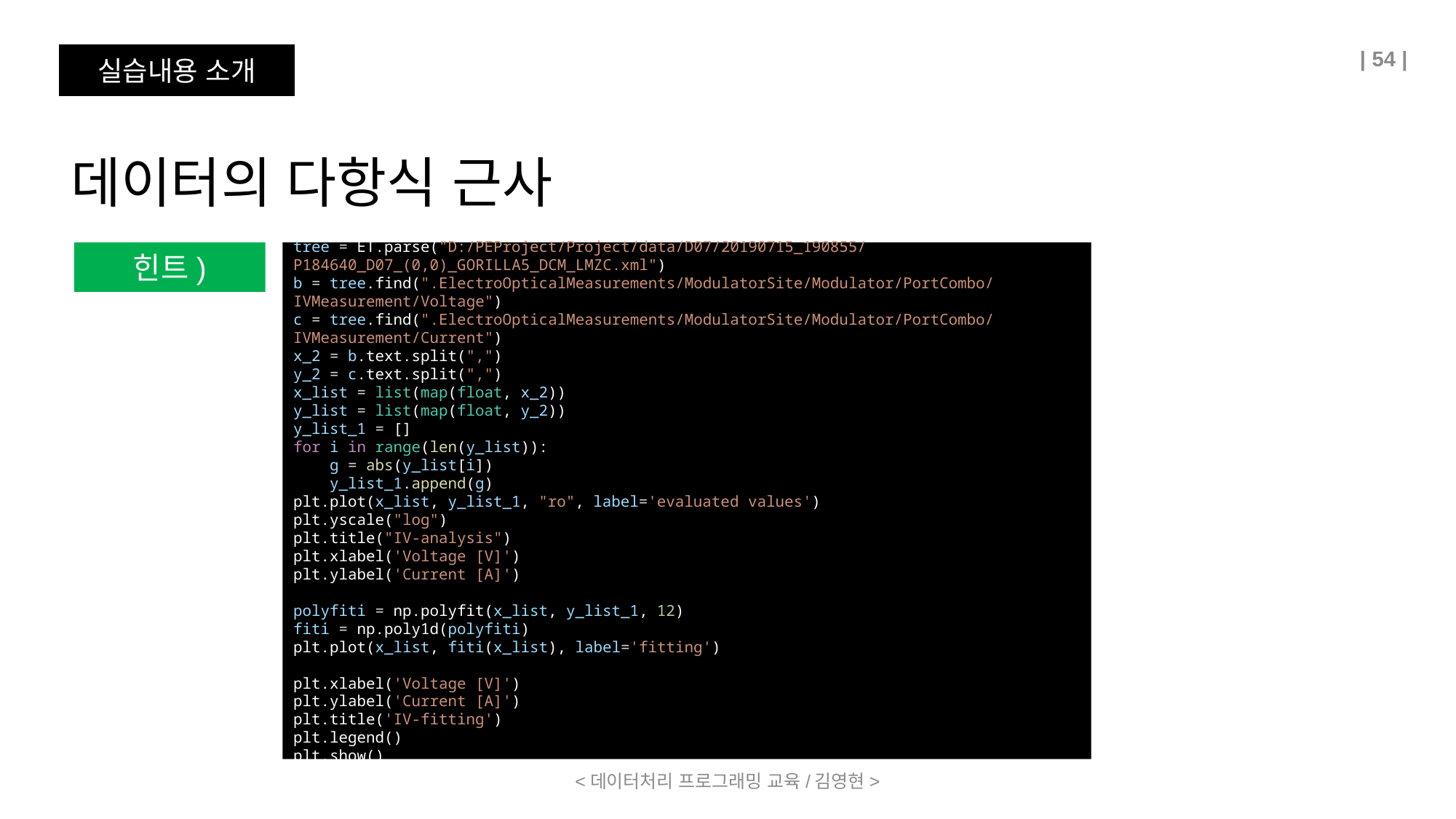

| 54 |
실습내용 소개
데이터의 다항식 근사
힌트)
tree = ET.parse("D:/PEProject/Project/data/D07/20190715_190855/P184640_D07_(0,0)_GORILLA5_DCM_LMZC.xml")
b = tree.find(".ElectroOpticalMeasurements/ModulatorSite/Modulator/PortCombo/IVMeasurement/Voltage")
c = tree.find(".ElectroOpticalMeasurements/ModulatorSite/Modulator/PortCombo/IVMeasurement/Current")
x_2 = b.text.split(",")
y_2 = c.text.split(",")
x_list = list(map(float, x_2))
y_list = list(map(float, y_2))
y_list_1 = []
for i in range(len(y_list)):
    g = abs(y_list[i])
    y_list_1.append(g)
plt.plot(x_list, y_list_1, "ro", label='evaluated values')
plt.yscale("log")
plt.title("IV-analysis")
plt.xlabel('Voltage [V]')
plt.ylabel('Current [A]')
polyfiti = np.polyfit(x_list, y_list_1, 12)
fiti = np.poly1d(polyfiti)
plt.plot(x_list, fiti(x_list), label='fitting')
plt.xlabel('Voltage [V]')
plt.ylabel('Current [A]')
plt.title('IV-fitting')
plt.legend()
plt.show()
<데이터처리 프로그래밍 교육/김영현>